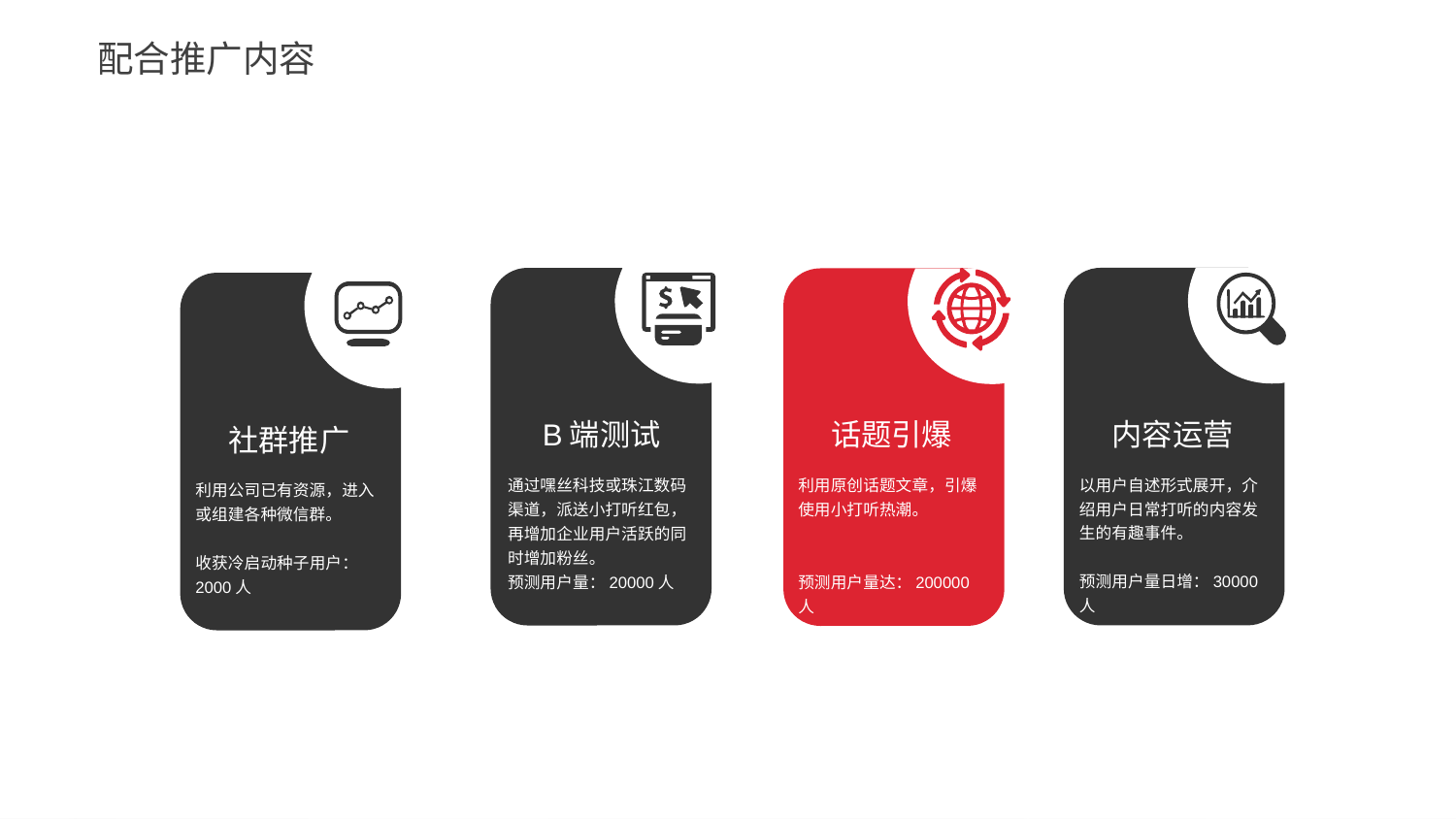

配合推广内容

内容运营
话题引爆
B端测试
社群推广
以用户自述形式展开，介绍用户日常打听的内容发生的有趣事件。

预测用户量日增：30000人
利用原创话题文章，引爆使用小打听热潮。

预测用户量达：200000人
通过嘿丝科技或珠江数码渠道，派送小打听红包，再增加企业用户活跃的同时增加粉丝。
预测用户量：20000人
利用公司已有资源，进入或组建各种微信群。

收获冷启动种子用户：
2000人